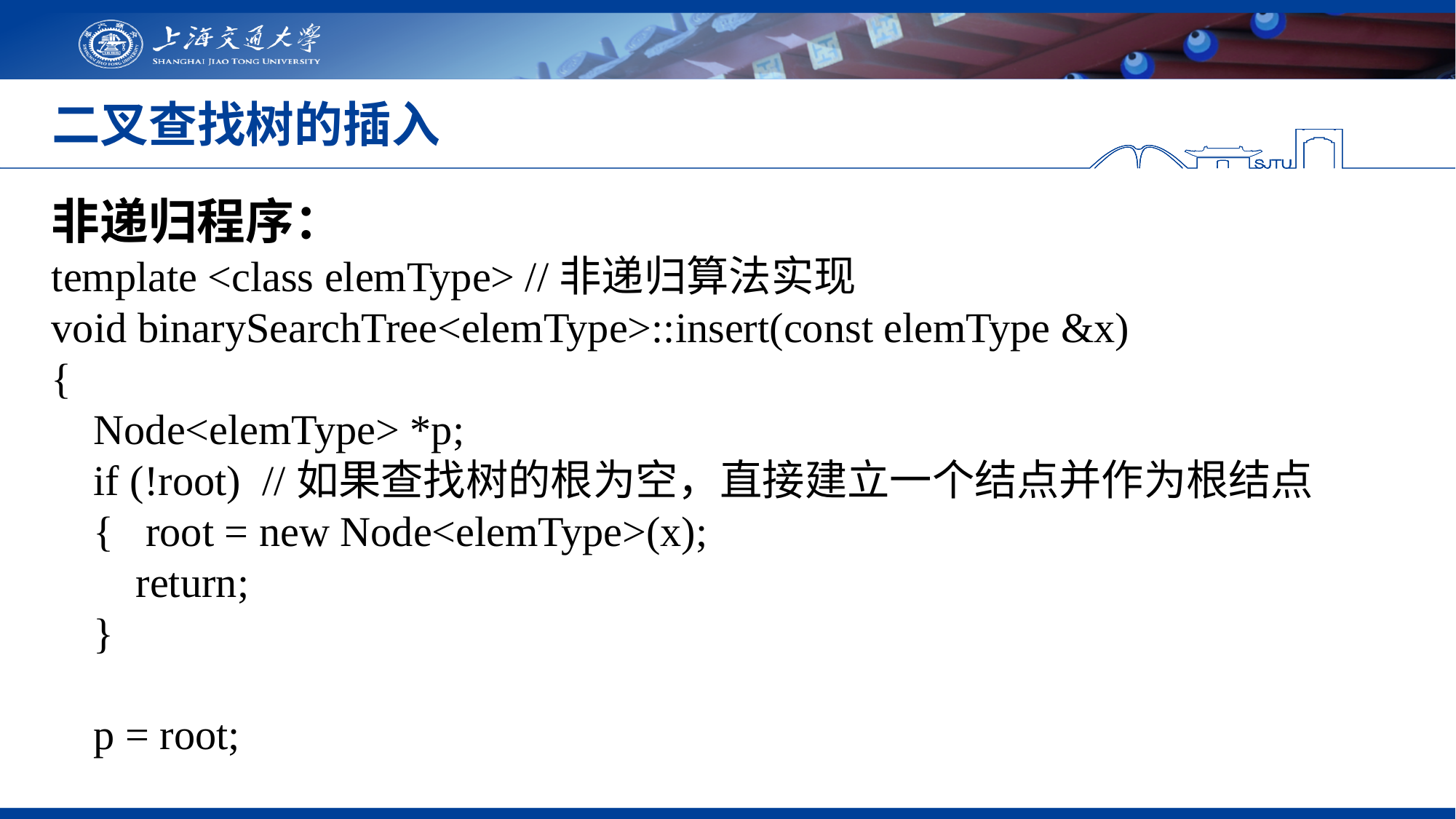

# 二叉查找树的插入
非递归程序：
template <class elemType> //非递归算法实现
void binarySearchTree<elemType>::insert(const elemType &x)
{
    Node<elemType> *p;
    if (!root)  //如果查找树的根为空，直接建立一个结点并作为根结点
    {   root = new Node<elemType>(x);
        return;
    }

    p = root;